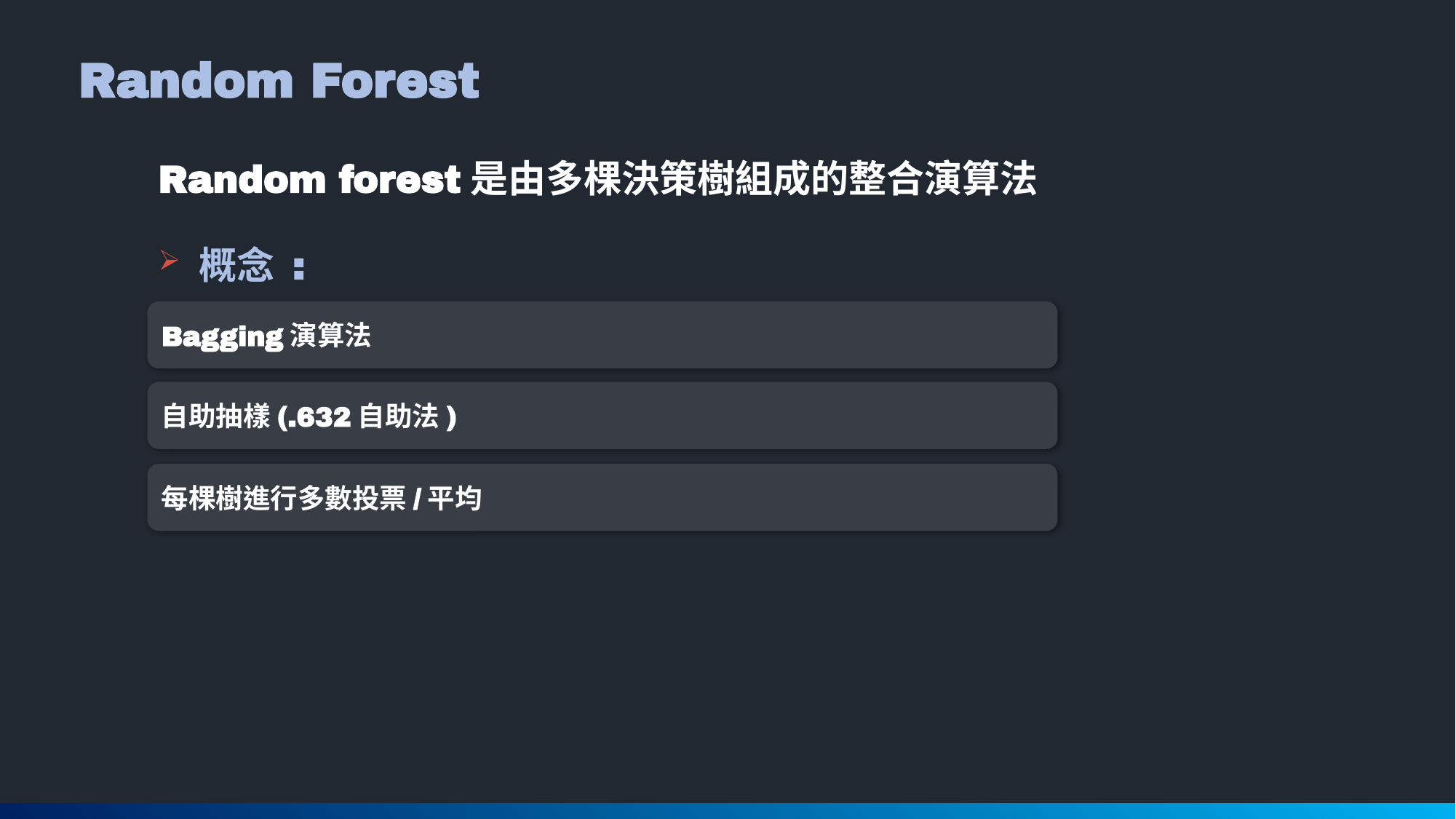

Random Forest
Random forest是由多棵決策樹組成的整合演算法
概念 :

Bagging演算法
自助抽樣(.632自助法)
每棵樹進行多數投票/平均